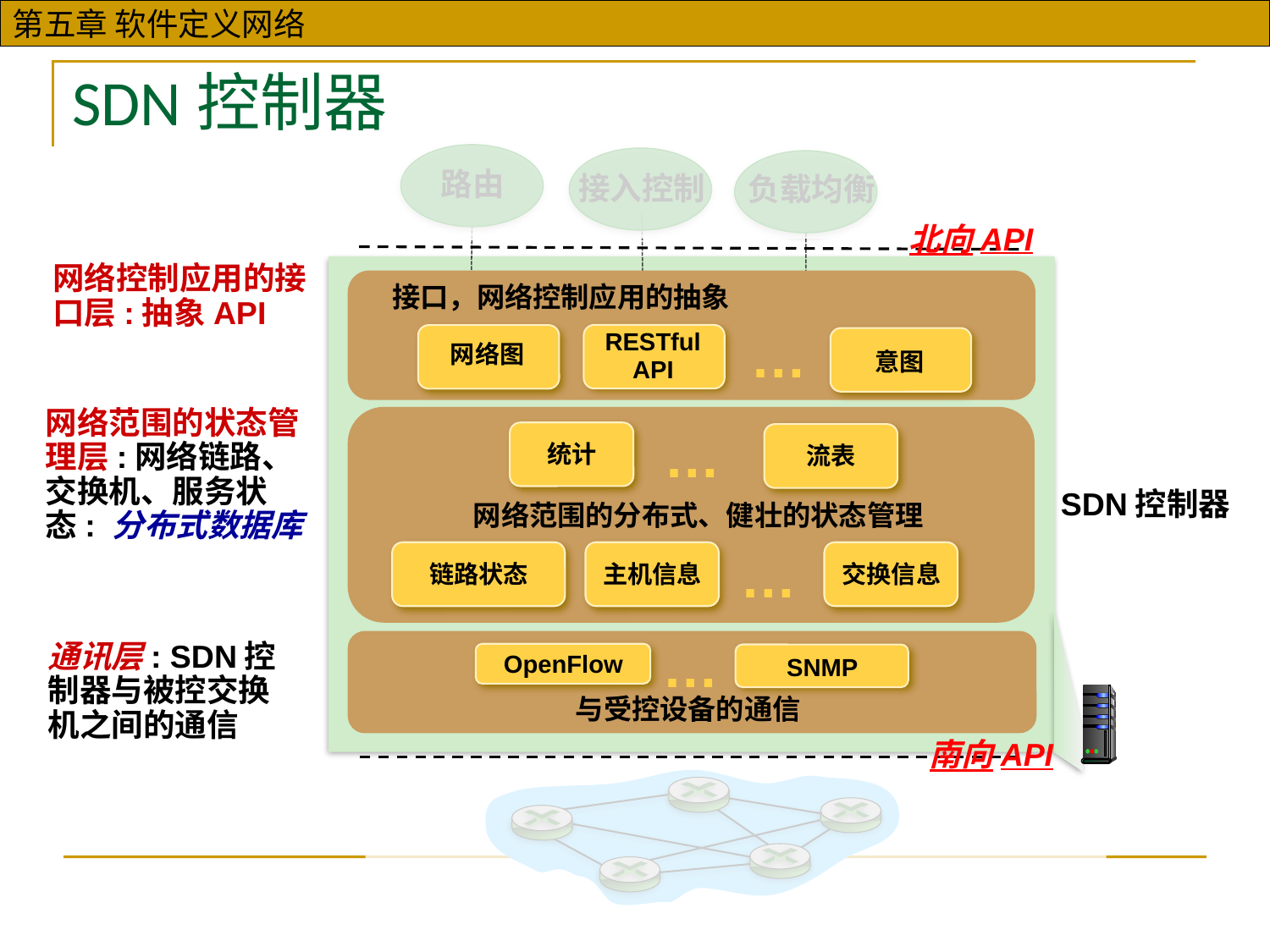

SDN控制器

路由

接入控制

负载均衡
北向API
网络控制应用的接口层:抽象API

接口，网络控制应用的抽象
…
RESTful
API

网络图

意图
网络范围的状态管理层:网络链路、交换机、服务状态: 分布式数据库

…

统计

流表
SDN控制器
网络范围的分布式、健壮的状态管理
…

链路状态

主机信息

交换信息

…

通讯层: SDN控制器与被控交换机之间的通信

OpenFlow

SNMP

与受控设备的通信
南向API